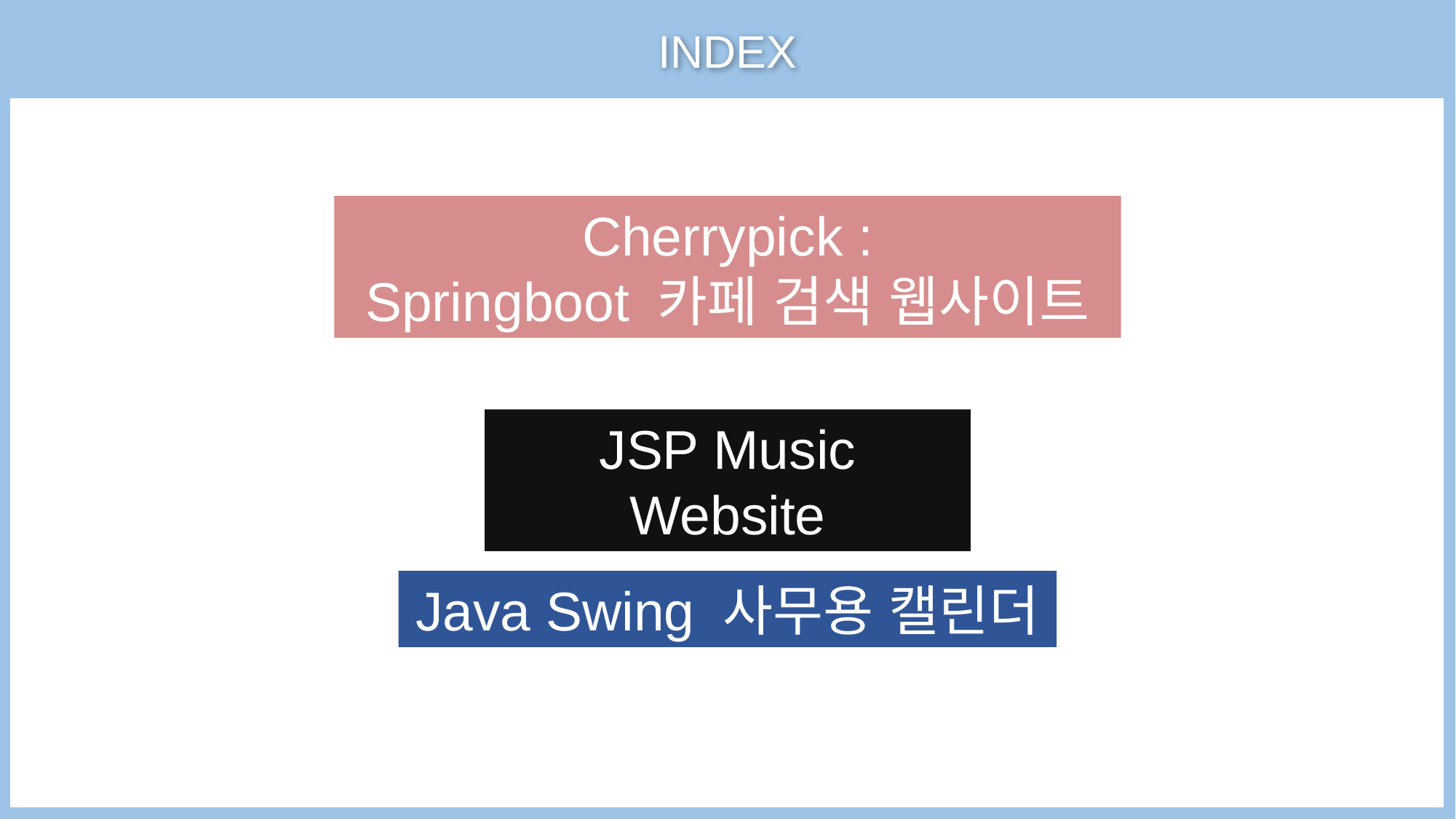

INDEX
Cherrypick :
Springboot 카페 검색 웹사이트
JSP Music Website
Java Swing 사무용 캘린더